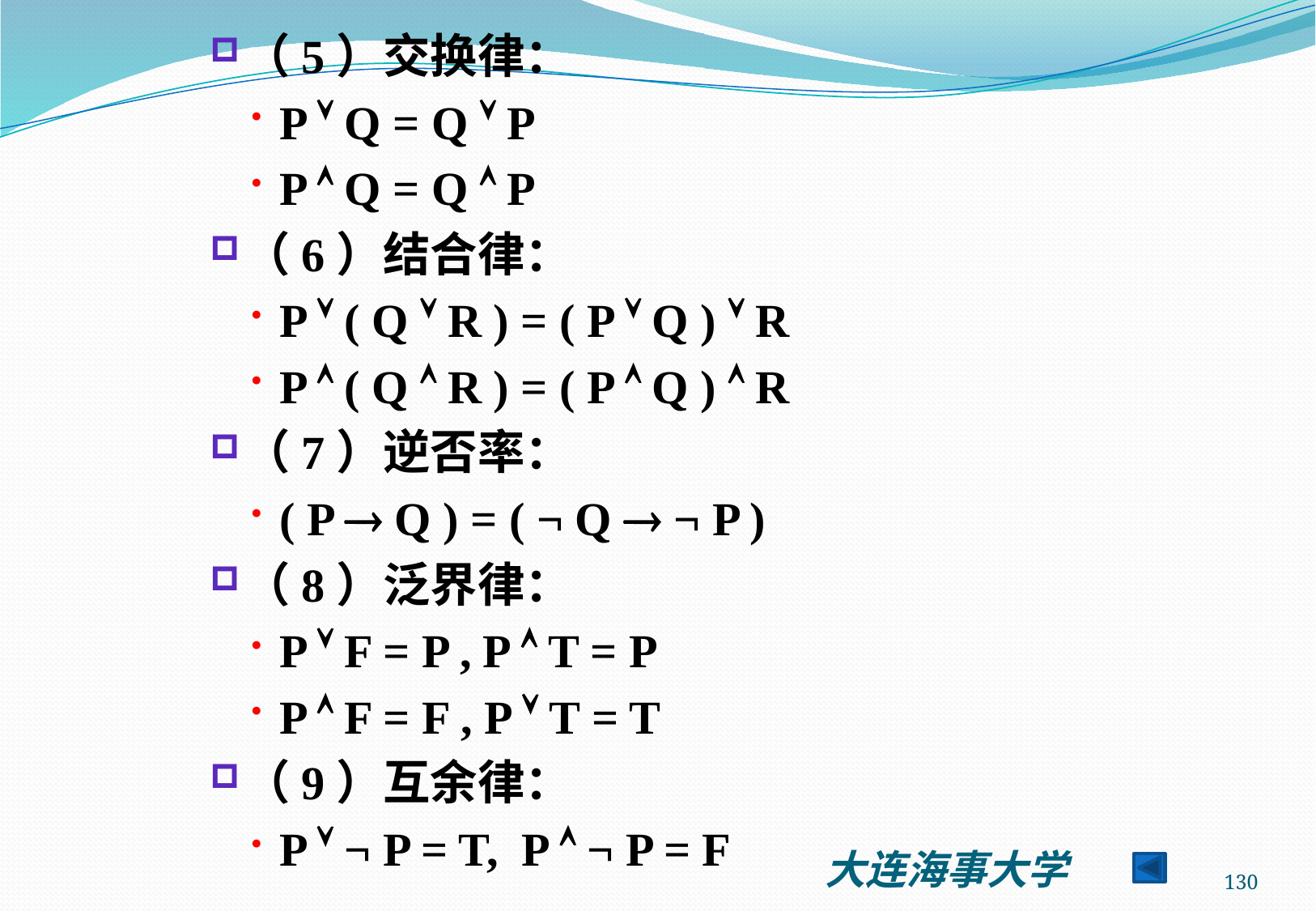

（5）交换律：
P ∨ Q = Q ∨ P
P ∧ Q = Q ∧ P
（6）结合律：
P ∨ ( Q ∨ R ) = ( P ∨ Q ) ∨ R
P ∧ ( Q ∧ R ) = ( P ∧ Q ) ∧ R
（7）逆否率：
( P → Q ) = ( ¬ Q → ¬ P )
（8）泛界律：
P ∨ F = P , P ∧ T = P
P ∧ F = F , P ∨ T = T
（9）互余律：
P ∨ ¬ P = T,  P ∧ ¬ P = F
130